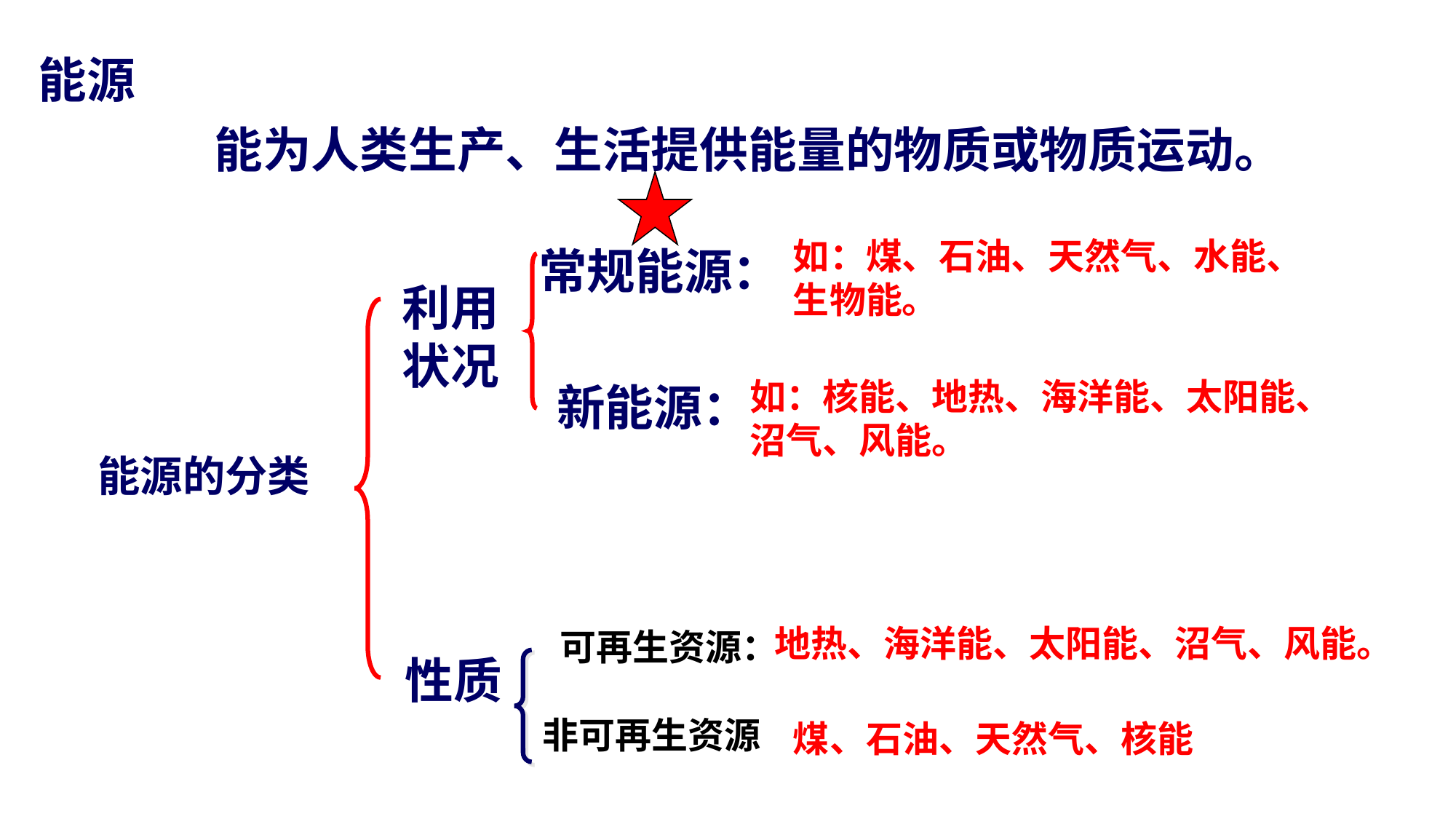

能源
    能为人类生产、生活提供能量的物质或物质运动。

如：煤、石油、天然气、水能、生物能。
常规能源：

利用状况

如：核能、地热、海洋能、太阳能、沼气、风能。
新能源：
能源的分类
地热、海洋能、太阳能、沼气、风能。
可再生资源：
性质

非可再生资源
煤、石油、天然气、核能